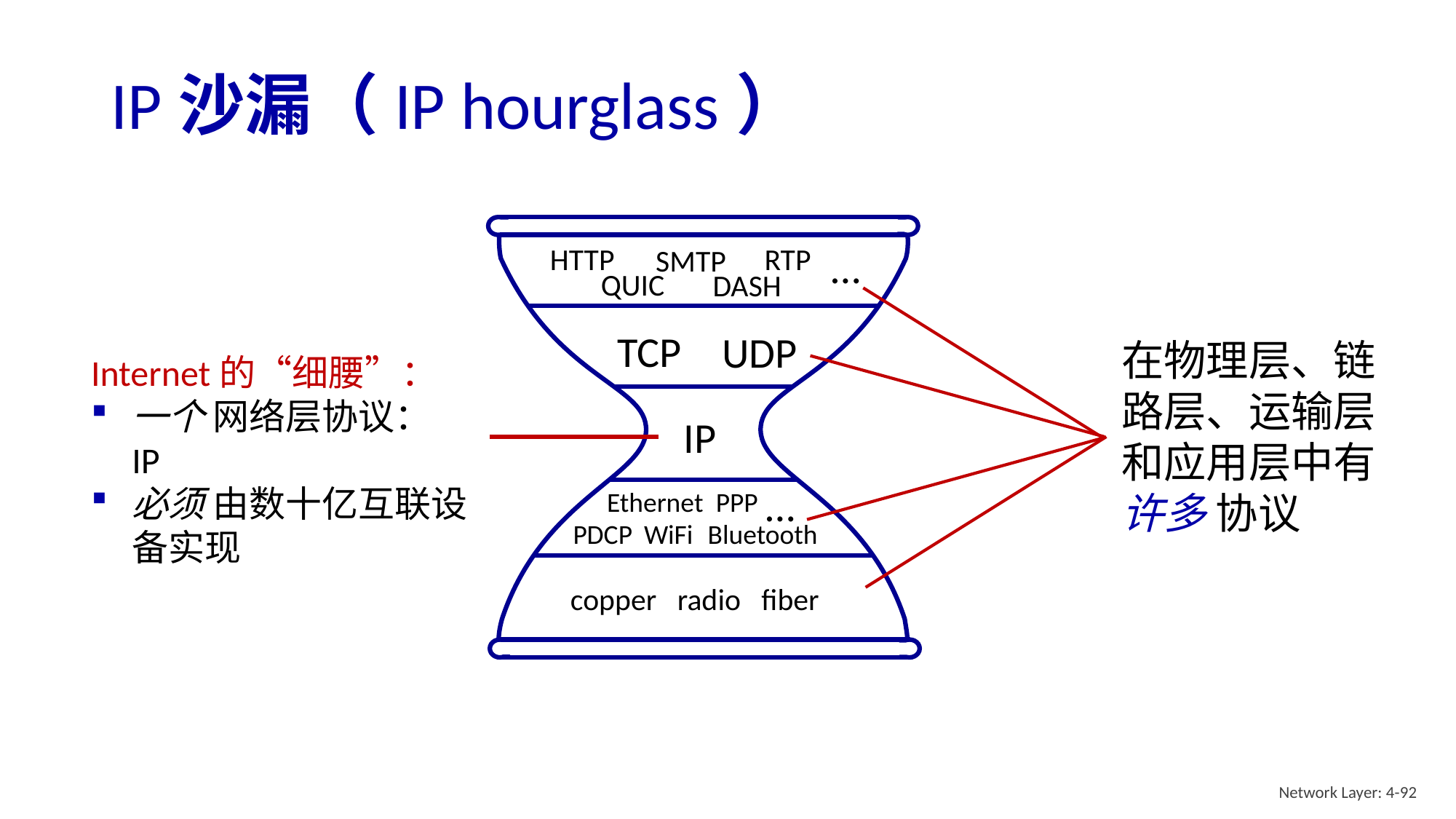

# IP沙漏（IP hourglass）

HTTP
RTP
…
SMTP
QUIC
DASH
TCP
UDP
IP
…
Ethernet
PPP
Bluetooth
WiFi
PDCP
copper   radio   fiber

在物理层、链路层、运输层和应用层中有许多 协议
Internet的“细腰”：
一个 网络层协议： IP
必须 由数十亿互联设备实现
Network Layer: 4-92